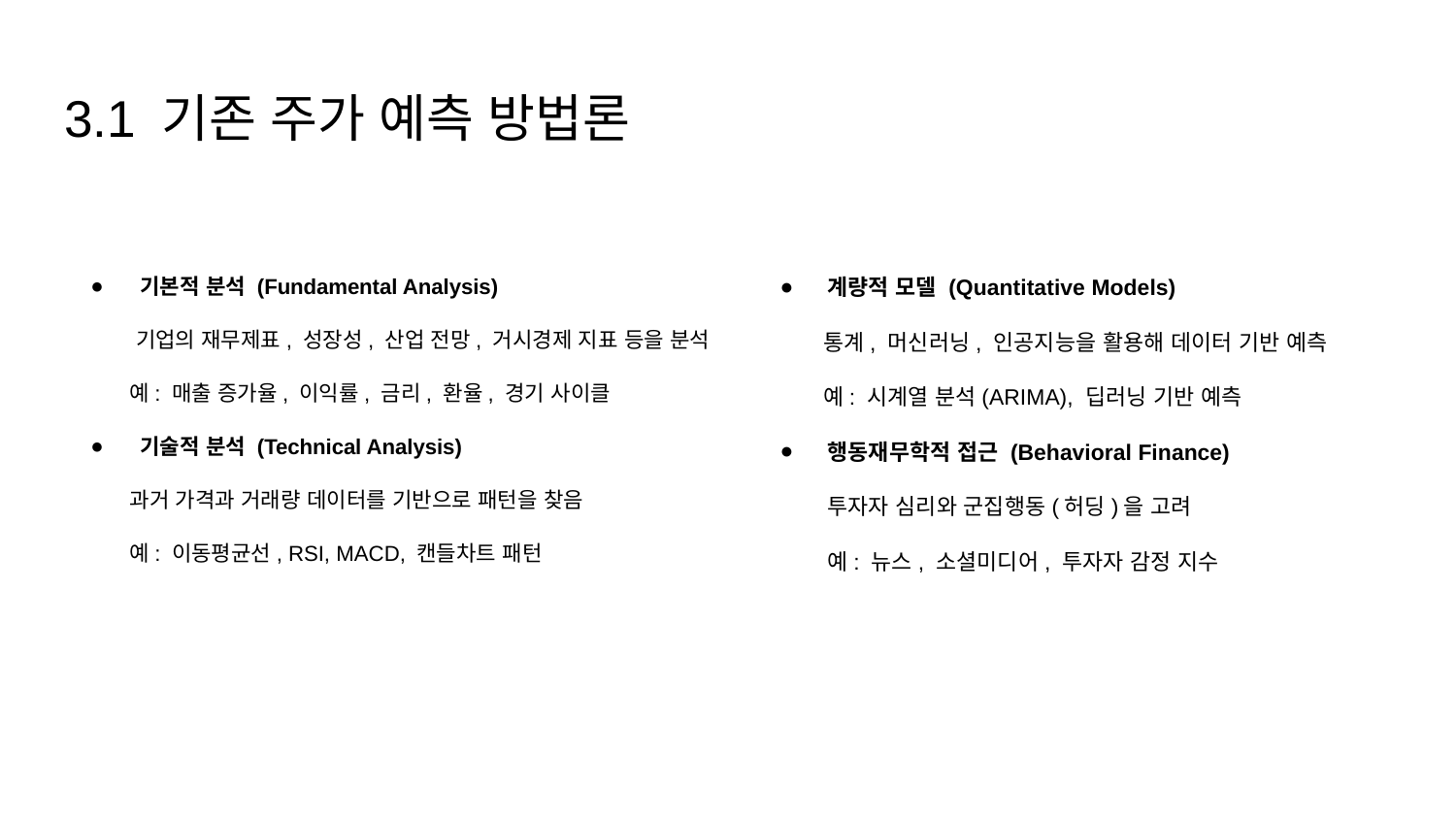

# 3.1 기존 주가 예측 방법론
기본적 분석 (Fundamental Analysis)
           기업의 재무제표, 성장성, 산업 전망, 거시경제 지표 등을 분석
          예: 매출 증가율, 이익률, 금리, 환율, 경기 사이클
기술적 분석 (Technical Analysis)
          과거 가격과 거래량 데이터를 기반으로 패턴을 찾음
          예: 이동평균선, RSI, MACD, 캔들차트 패턴
계량적 모델 (Quantitative Models)
          통계, 머신러닝, 인공지능을 활용해 데이터 기반 예측
          예: 시계열 분석(ARIMA), 딥러닝 기반 예측
행동재무학적 접근 (Behavioral Finance)
투자자 심리와 군집행동(허딩)을 고려
예: 뉴스, 소셜미디어, 투자자 감정 지수